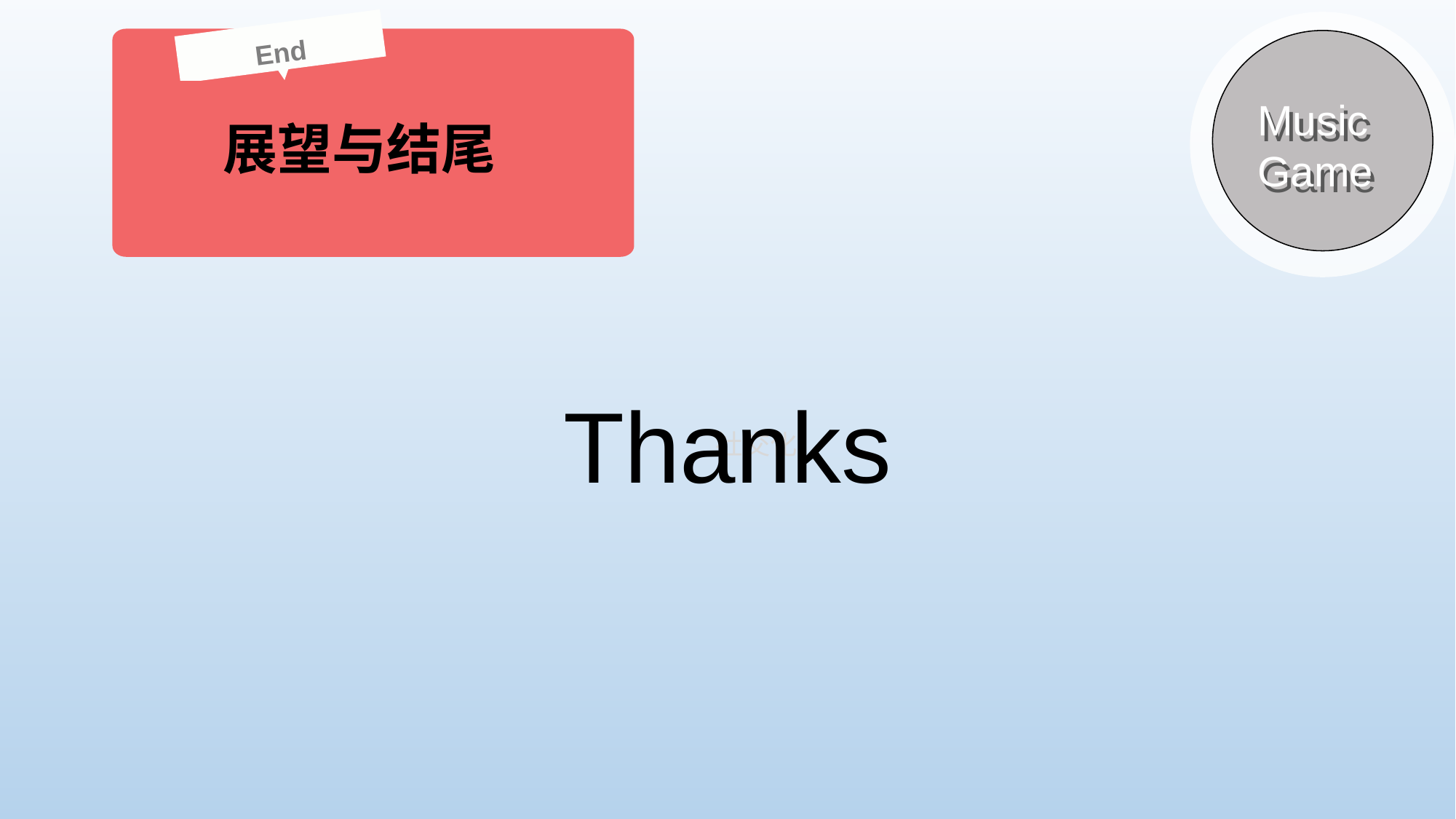

End

Music
Game
Music
Game
Music
Game

展望与结尾
化
Thanks
社交化